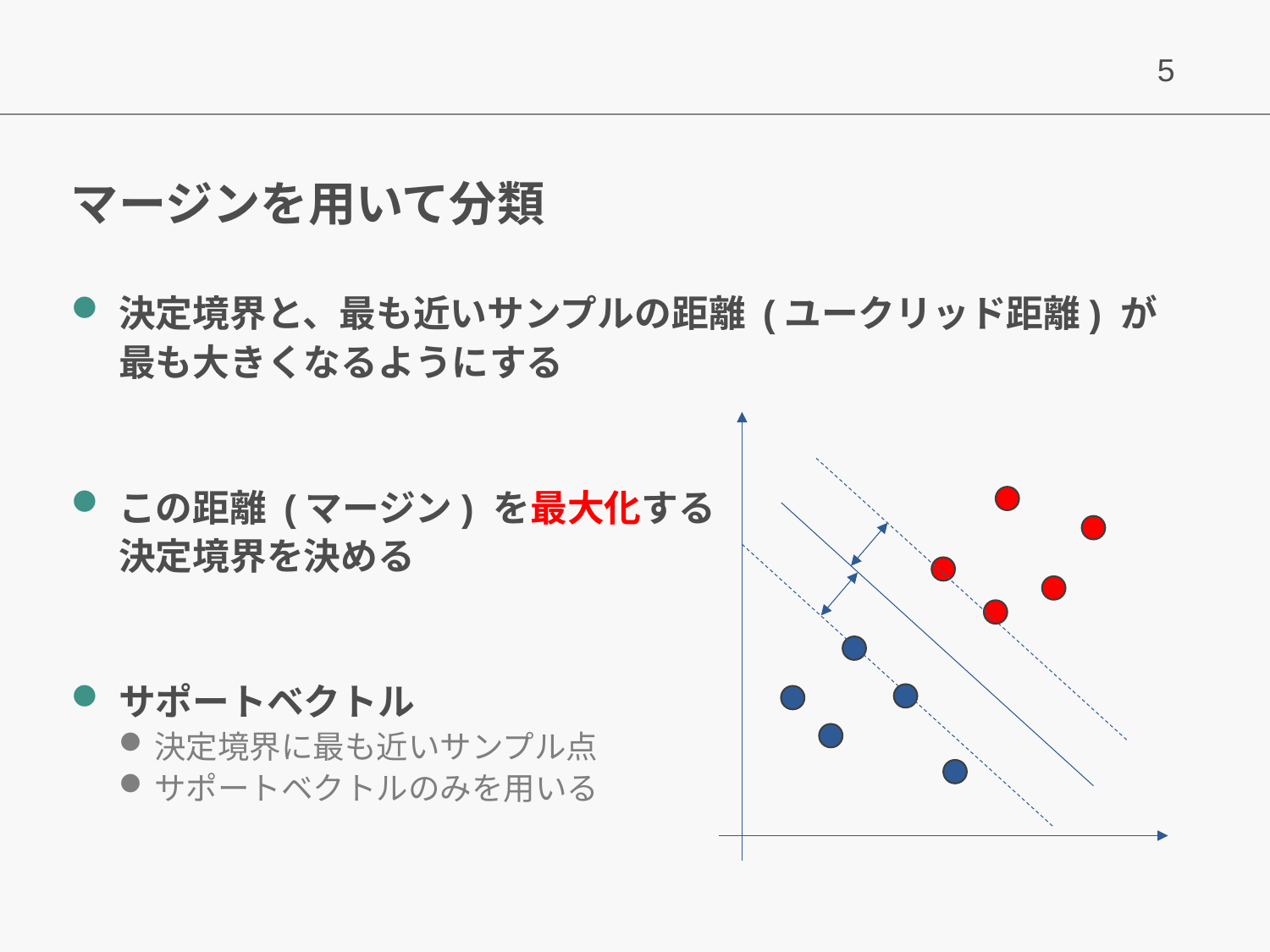

# マージンを用いて分類
決定境界と、最も近いサンプルの距離 (ユークリッド距離) が
最も大きくなるようにする

この距離 (マージン) を最大化する
決定境界を決める

サポートベクトル
決定境界に最も近いサンプル点
サポートベクトルのみを用いる